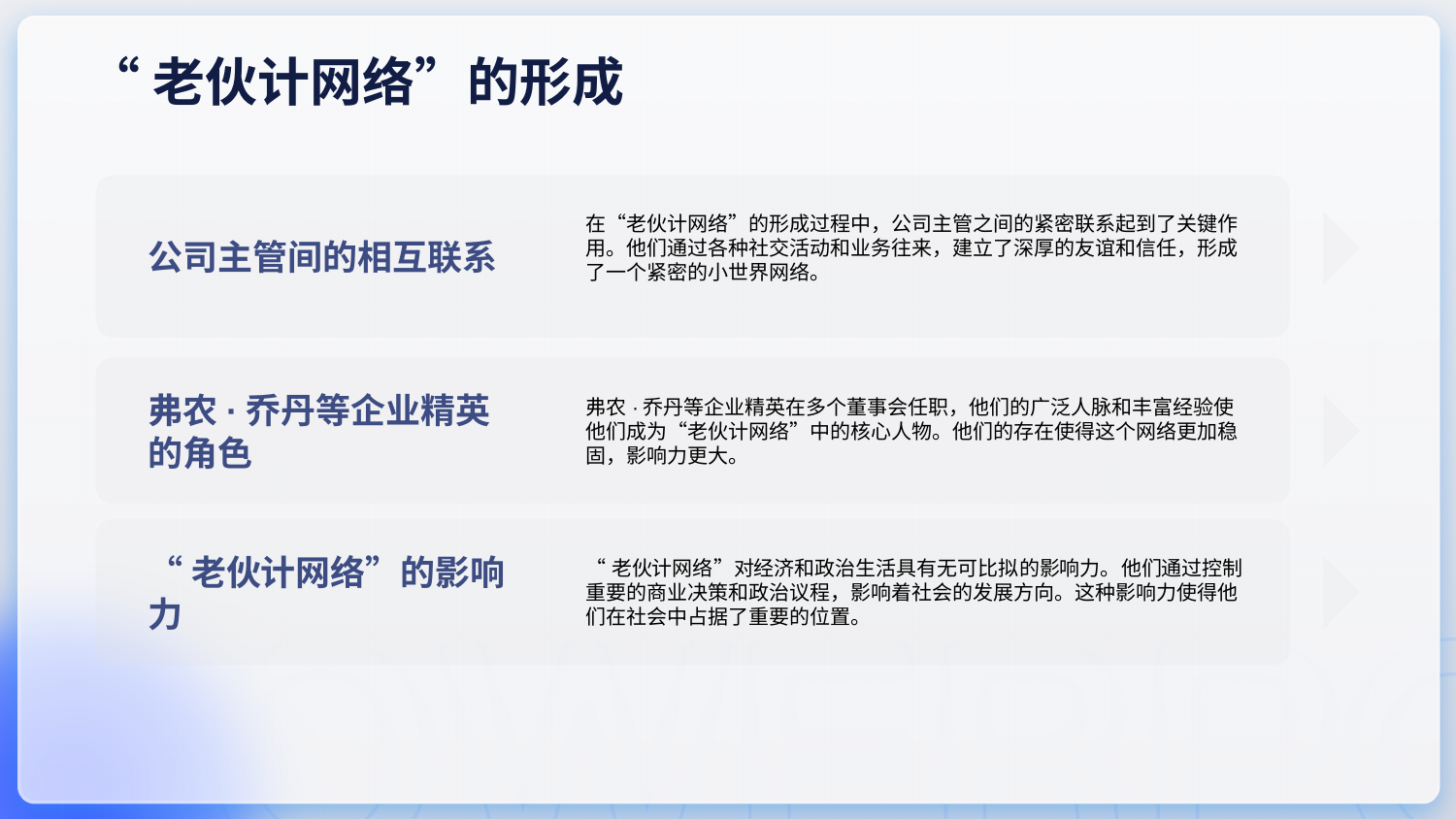

“老伙计网络”的形成

在“老伙计网络”的形成过程中，公司主管之间的紧密联系起到了关键作用。他们通过各种社交活动和业务往来，建立了深厚的友谊和信任，形成了一个紧密的小世界网络。
公司主管间的相互联系

弗农·乔丹等企业精英在多个董事会任职，他们的广泛人脉和丰富经验使他们成为“老伙计网络”中的核心人物。他们的存在使得这个网络更加稳固，影响力更大。
弗农·乔丹等企业精英的角色

“老伙计网络”对经济和政治生活具有无可比拟的影响力。他们通过控制重要的商业决策和政治议程，影响着社会的发展方向。这种影响力使得他们在社会中占据了重要的位置。
“老伙计网络”的影响力